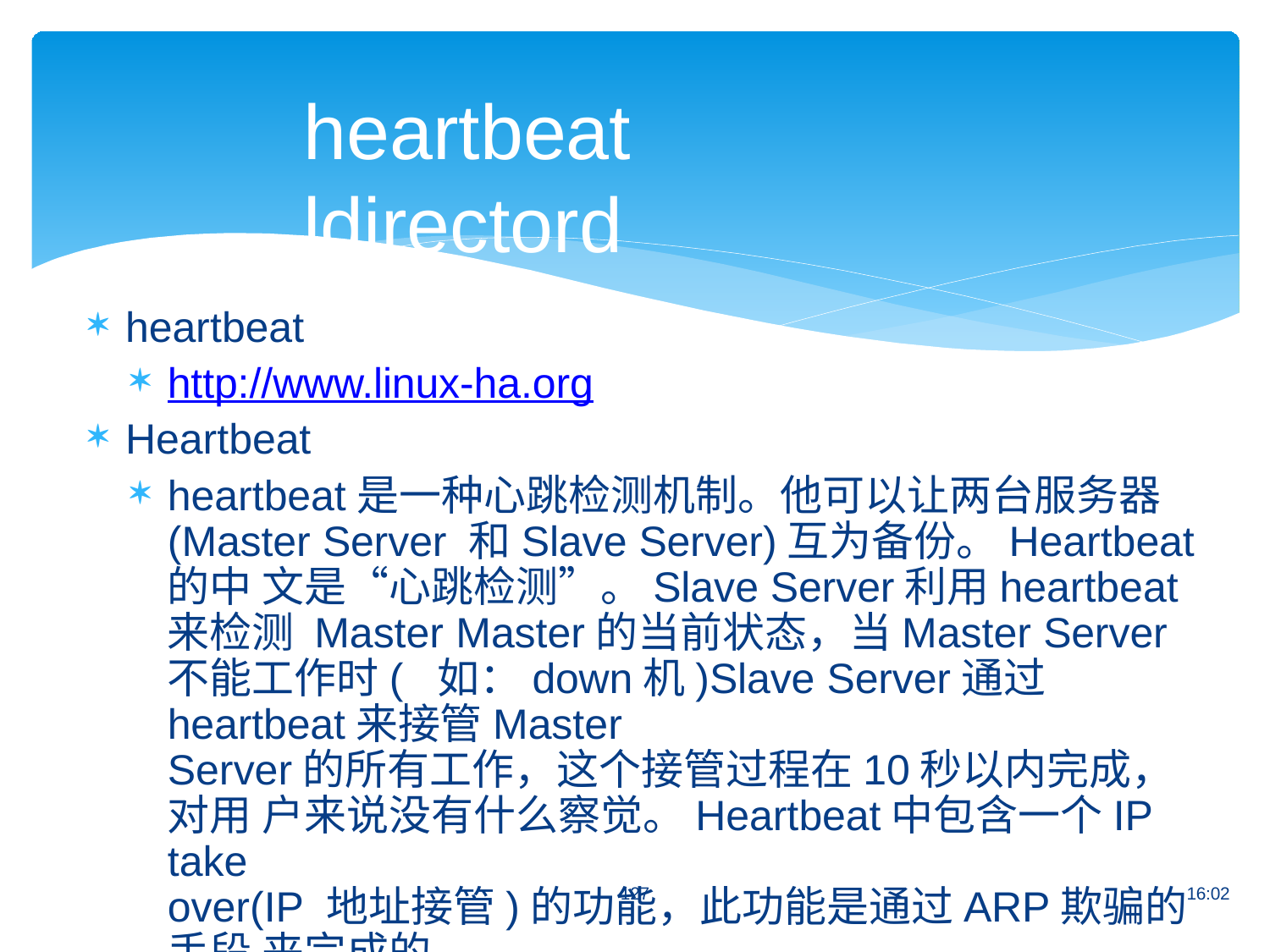

# heartbeat ldirectord

heartbeat
http://www.linux-ha.org
Heartbeat
heartbeat是一种心跳检测机制。他可以让两台服务器 (Master Server 和Slave Server)互为备份。Heartbeat的中 文是“心跳检测”。Slave Server利用heartbeat来检测 Master Master的当前状态，当Master Server不能工作时(  如：down机)Slave Server通过heartbeat来接管Master
Server的所有工作，这个接管过程在10秒以内完成，对用 户来说没有什么察觉。Heartbeat中包含一个IP take
over(IP 地址接管)的功能，此功能是通过ARP欺骗的手段 来完成的
127
16:02